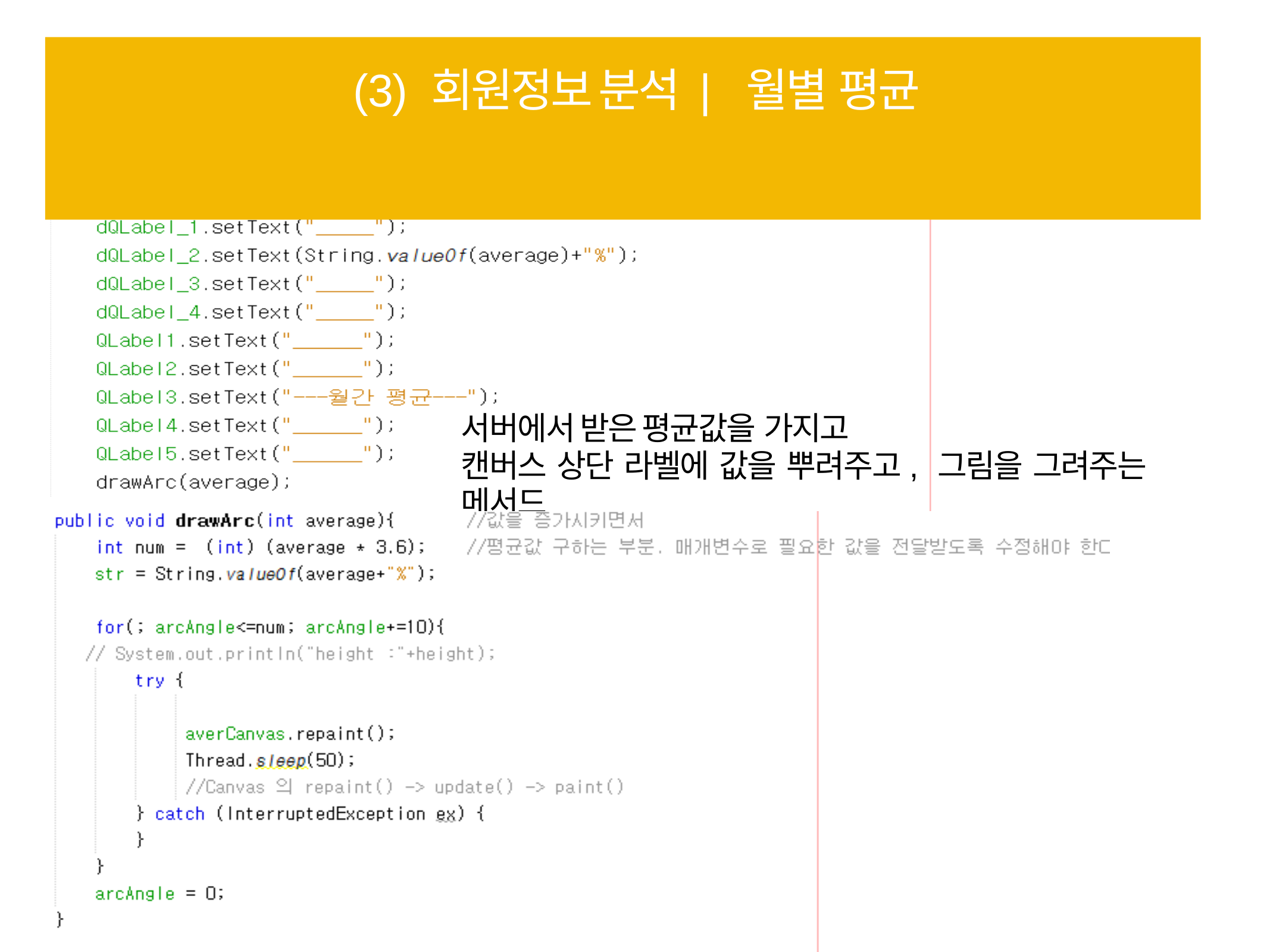

# (3) 회원정보 분석 | 월별 평균

서버에서 받은 평균값을 가지고
캔버스 상단 라벨에 값을 뿌려주고, 그림을 그려주는 메서드